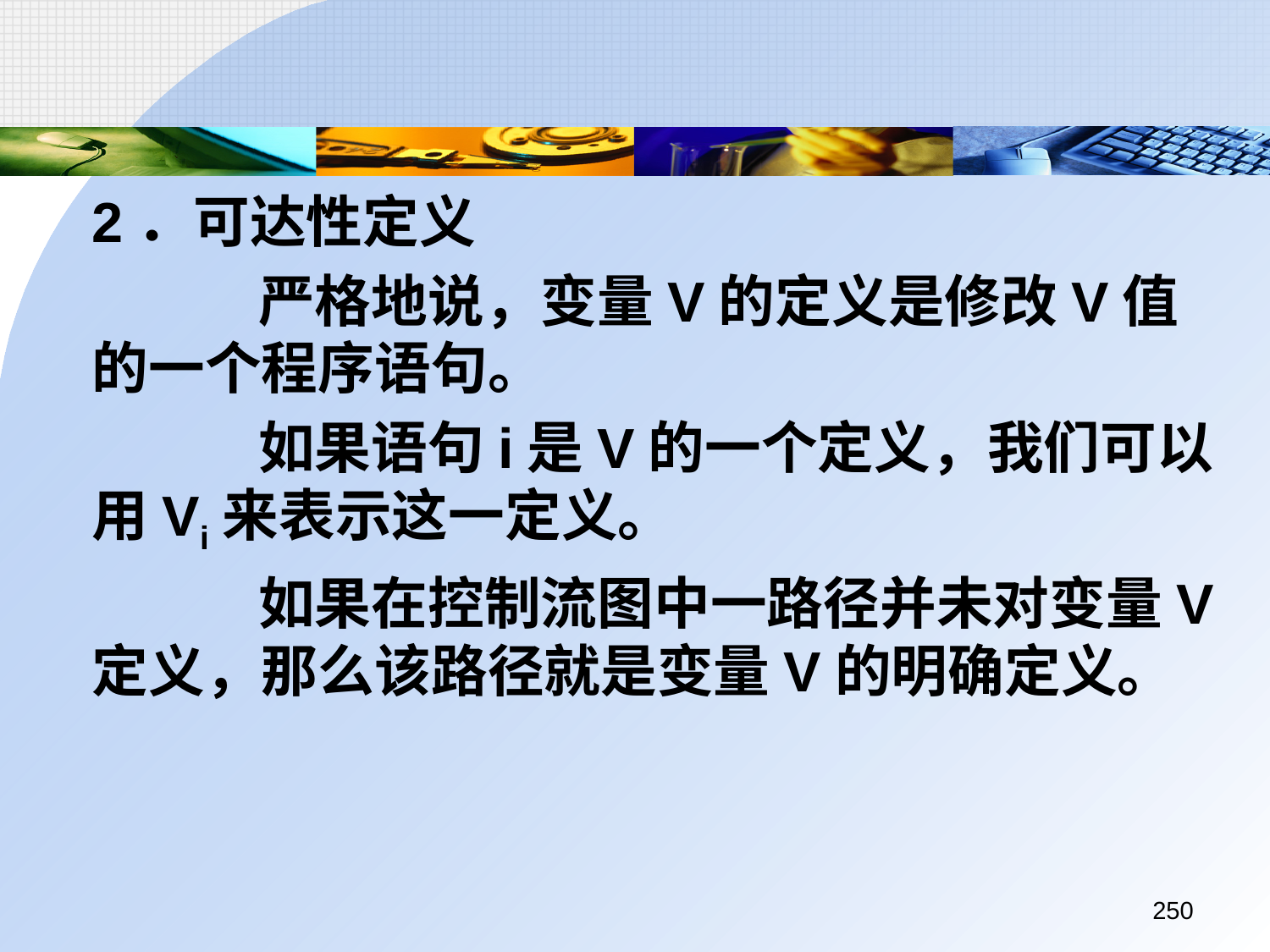

2．可达性定义
		  严格地说，变量V的定义是修改V值的一个程序语句。
		  如果语句i是V的一个定义，我们可以用Vi来表示这一定义。
		  如果在控制流图中一路径并未对变量V定义，那么该路径就是变量V的明确定义。
250